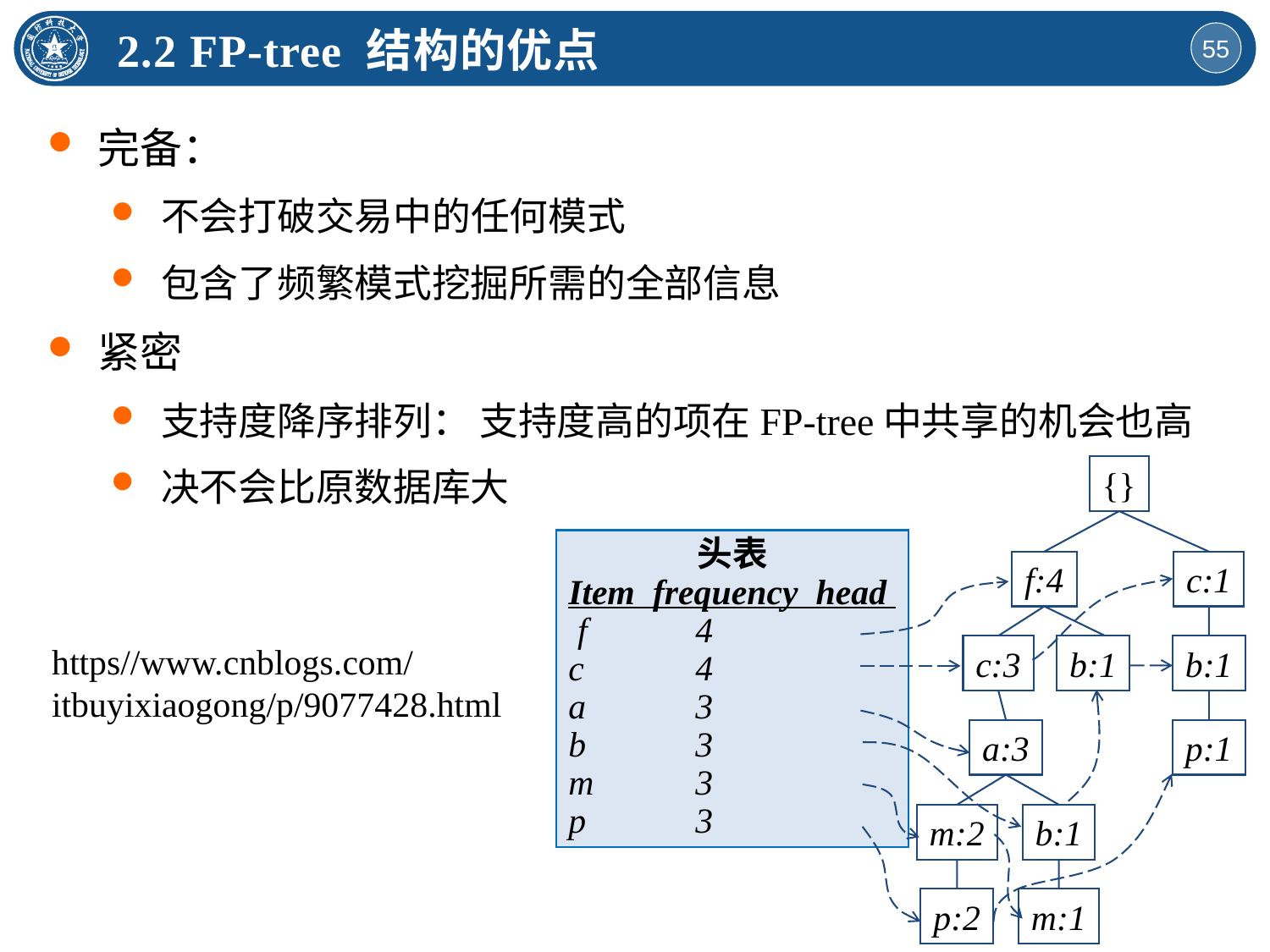

2.2 FP-tree 结构的优点
完备：
不会打破交易中的任何模式
包含了频繁模式挖掘所需的全部信息
紧密
支持度降序排列： 支持度高的项在FP-tree中共享的机会也高
决不会比原数据库大
{}
头表
Item  frequency  head
 f	4
c	4
a	3
b	3
m	3
p	3
f:4
c:1

c:3
b:1
b:1

a:3
p:1

m:2
b:1

p:2
m:1
https//www.cnblogs.com/
itbuyixiaogong/p/9077428.html